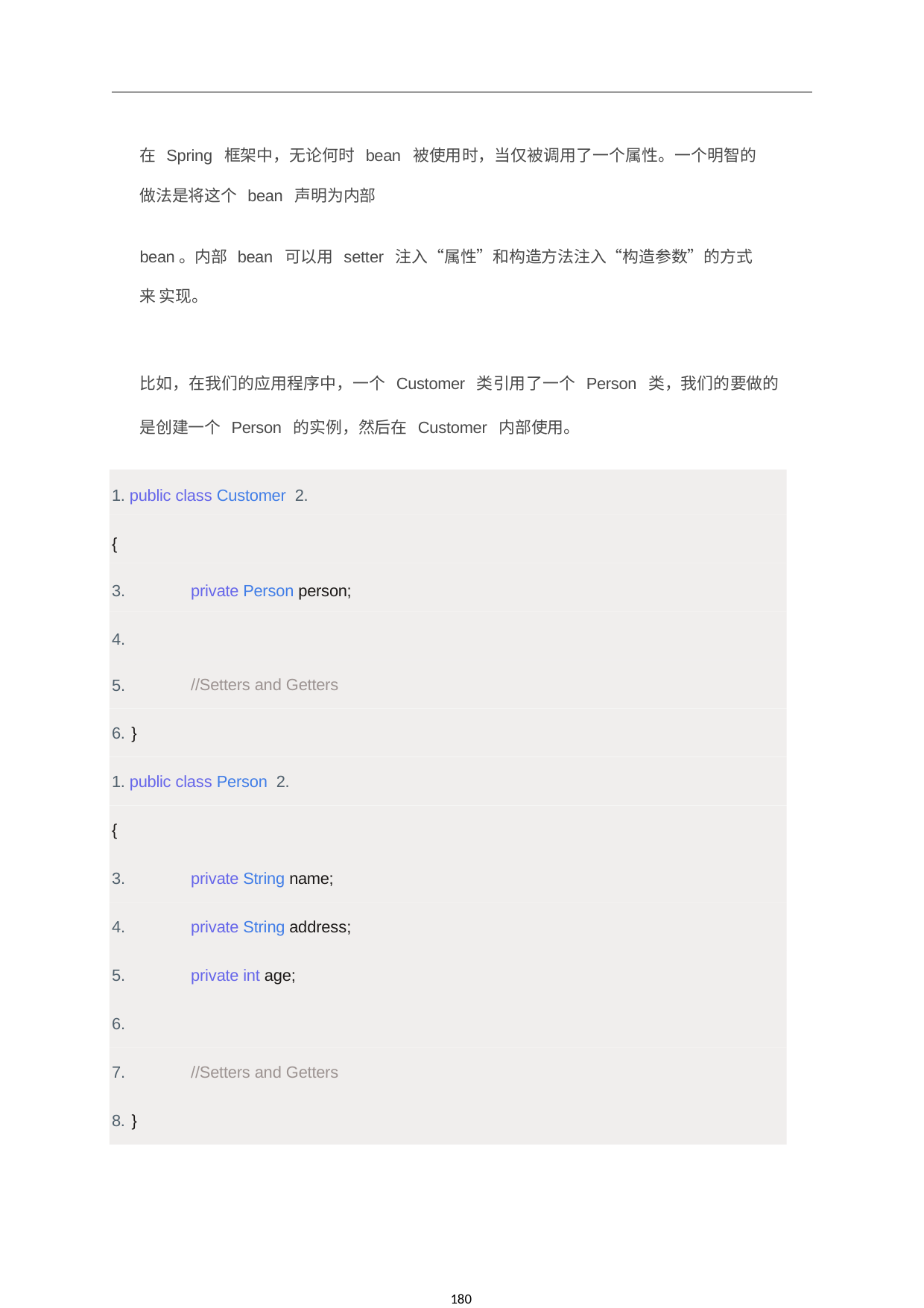

在 Spring 框架中，无论何时 bean 被使用时，当仅被调用了一个属性。一个明智的

做法是将这个 bean 声明为内部

bean。内部 bean 可以用 setter 注入“属性”和构造方法注入“构造参数”的方式来 实现。
比如，在我们的应用程序中，一个 Customer 类引用了一个 Person 类，我们的要做的

是创建一个 Person 的实例，然后在 Customer 内部使用。
1. public class Customer  2. {

3.
private Person person;

4.

5.

//Setters and Getters

6. }
1. public class Person  2. {

3.
private String name;

4.
private String address;

5.
private int age;

6.

7.
//Setters and Getters

8. }
180